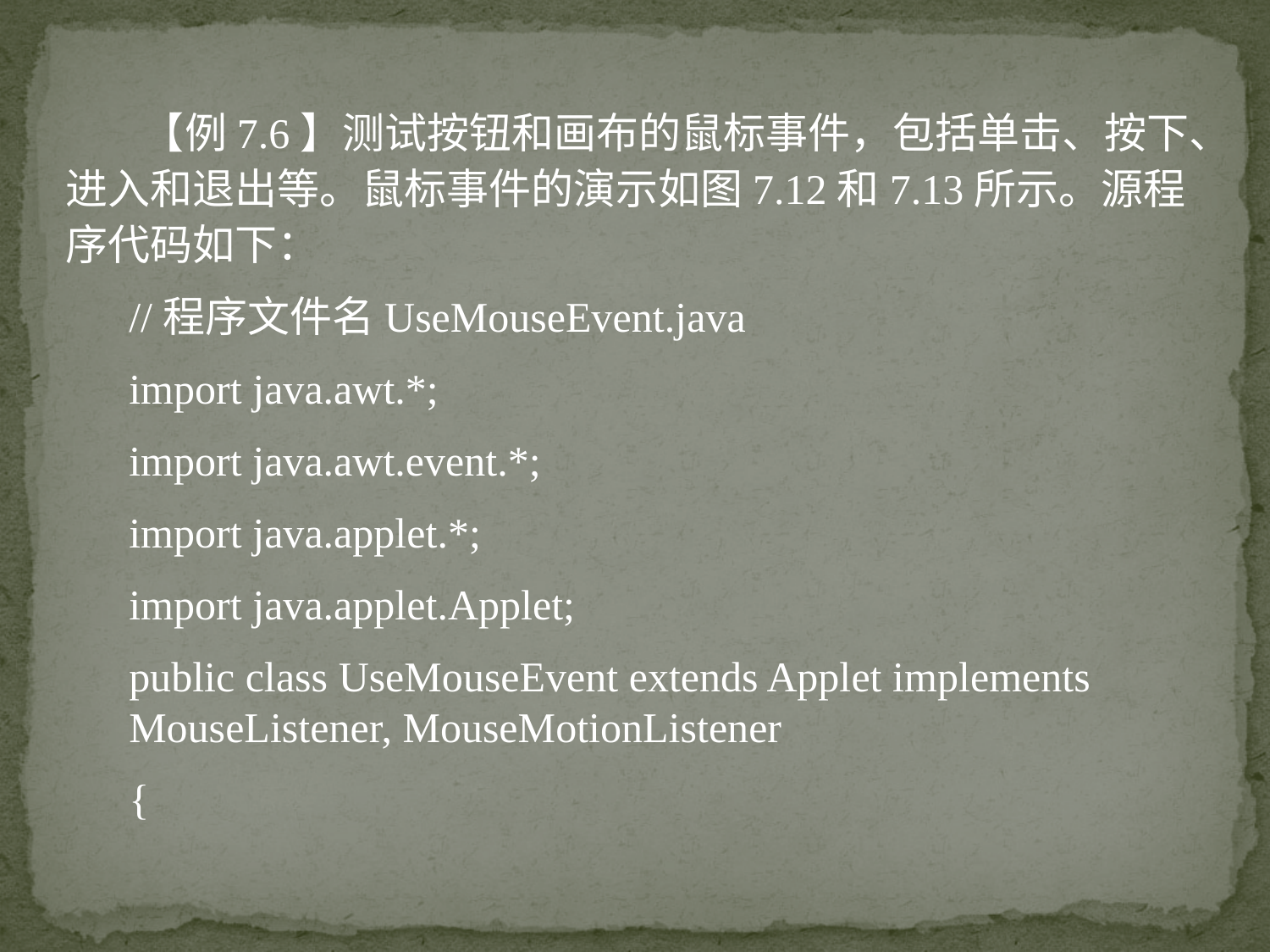

【例7.6】测试按钮和画布的鼠标事件，包括单击、按下、进入和退出等。鼠标事件的演示如图7.12和7.13所示。源程序代码如下：
//程序文件名UseMouseEvent.java
import java.awt.*;
import java.awt.event.*;
import java.applet.*;
import java.applet.Applet;
public class UseMouseEvent extends Applet implements MouseListener, MouseMotionListener
{